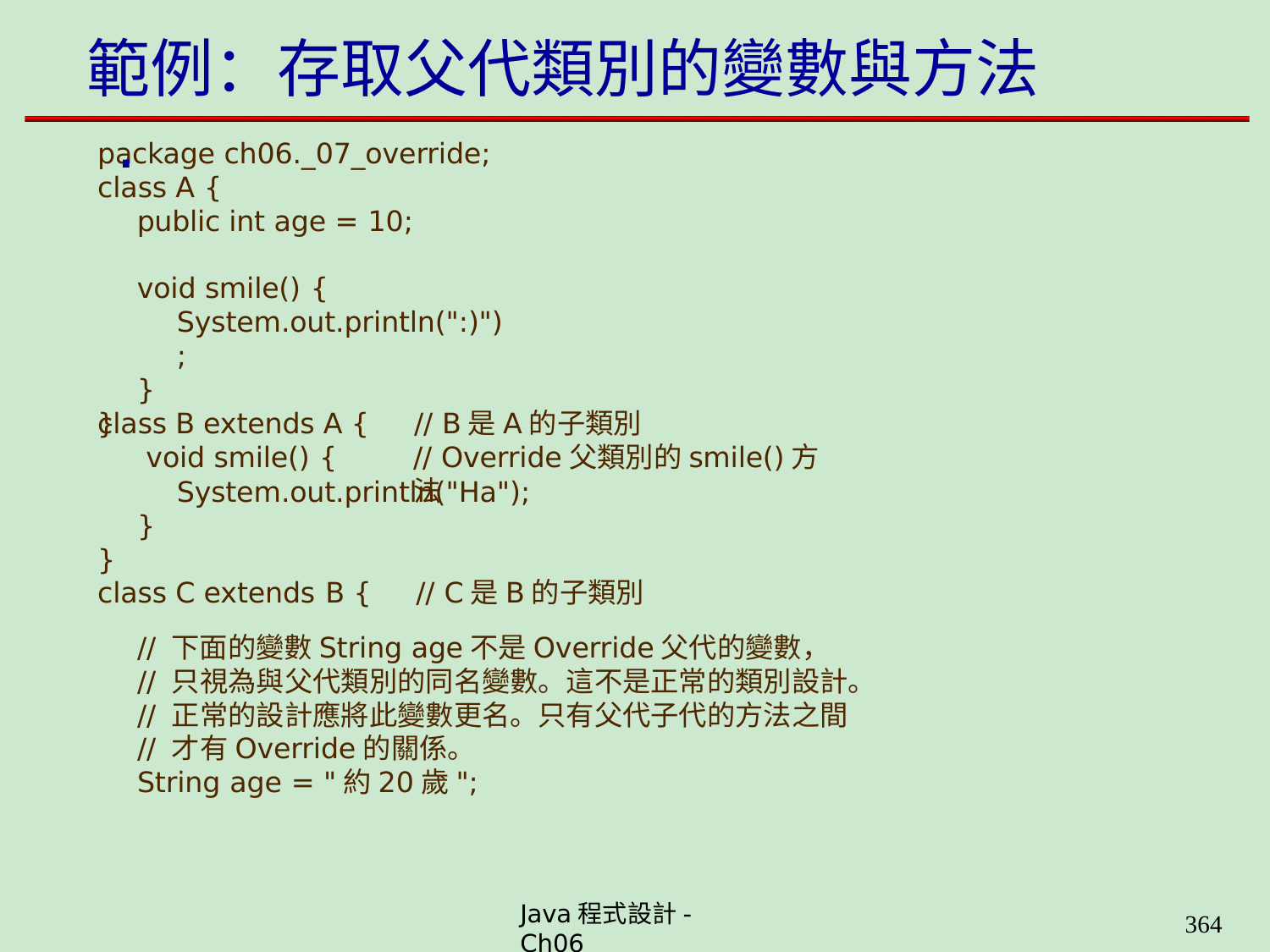

# 範例：存取父代類別的變數與方法 .
package ch06._07_override;  class A {
public int age = 10;

void smile() {
System.out.println(":)");
}
}
class B extends A {  void smile() {
// B是A的子類別
// Override父類別的smile()方法
System.out.println("Ha");
}
}
class C extends B {	// C是B的子類別

// 下面的變數String age不是Override父代的變數，
// 只視為與父代類別的同名變數。這不是正常的類別設計。
// 正常的設計應將此變數更名。只有父代子代的方法之間
// 才有Override的關係。
String age = "約20歲";
Java程式設計-Ch06
364